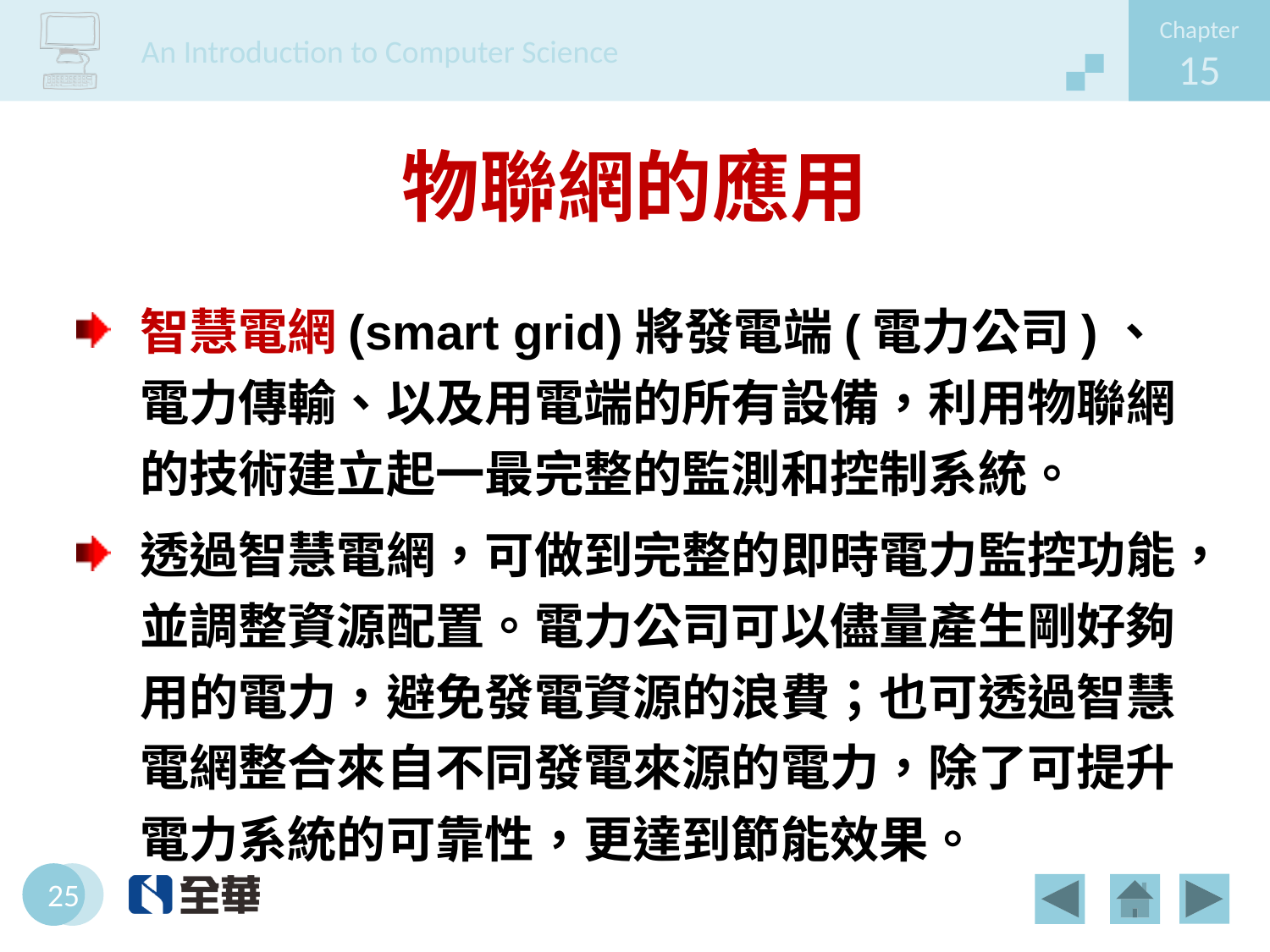

# 物聯網的應用
智慧電網(smart grid)將發電端(電力公司)、電力傳輸、以及用電端的所有設備，利用物聯網的技術建立起一最完整的監測和控制系統。
透過智慧電網，可做到完整的即時電力監控功能，並調整資源配置。電力公司可以儘量產生剛好夠用的電力，避免發電資源的浪費；也可透過智慧電網整合來自不同發電來源的電力，除了可提升電力系統的可靠性，更達到節能效果。